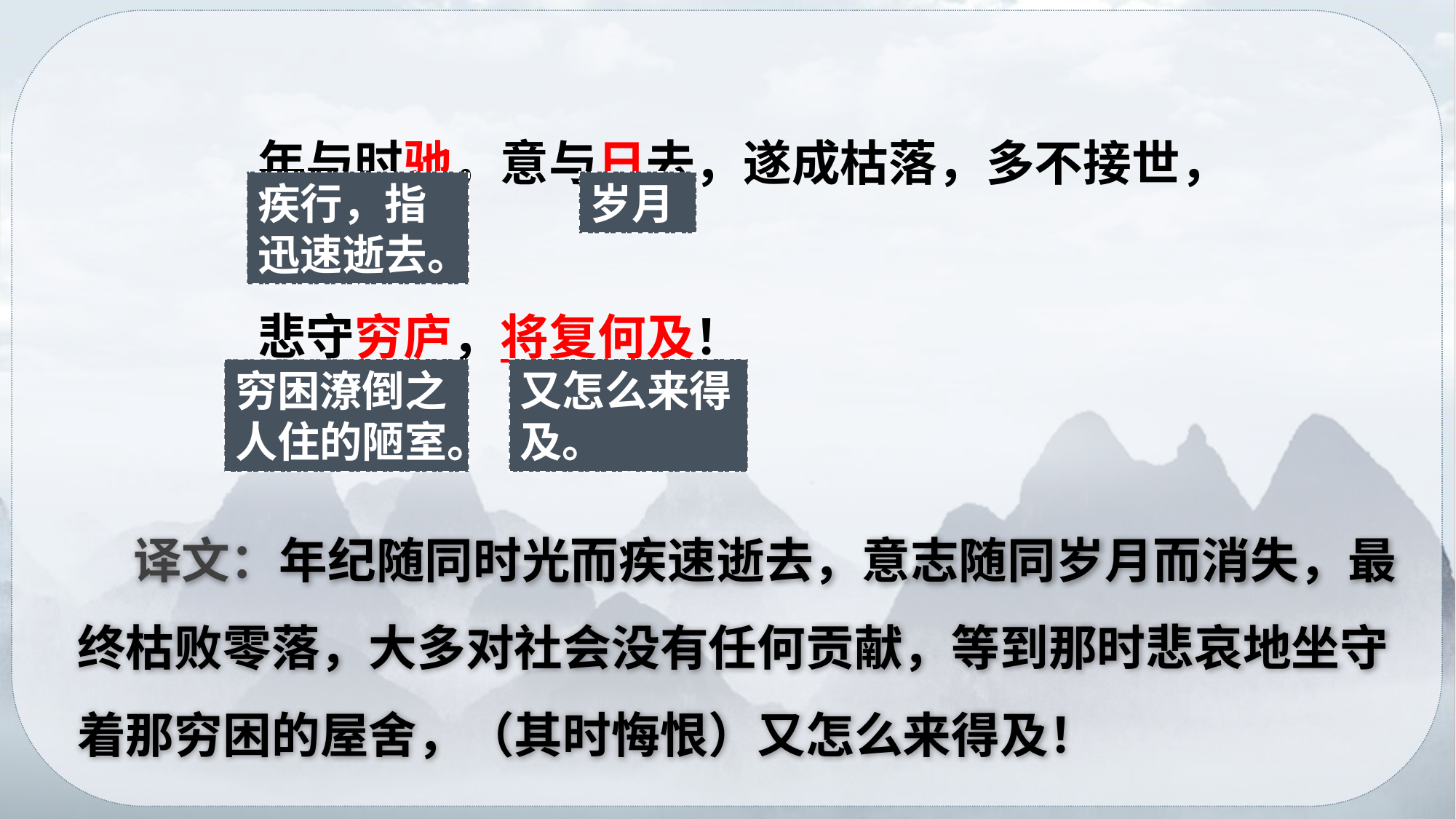

年与时驰，意与日去，遂成枯落，多不接世，悲守穷庐，将复何及！
疾行，指迅速逝去。
岁月
又怎么来得及。
穷困潦倒之人住的陋室。
    译文：年纪随同时光而疾速逝去，意志随同岁月而消失，最终枯败零落，大多对社会没有任何贡献，等到那时悲哀地坐守着那穷困的屋舍，（其时悔恨）又怎么来得及！